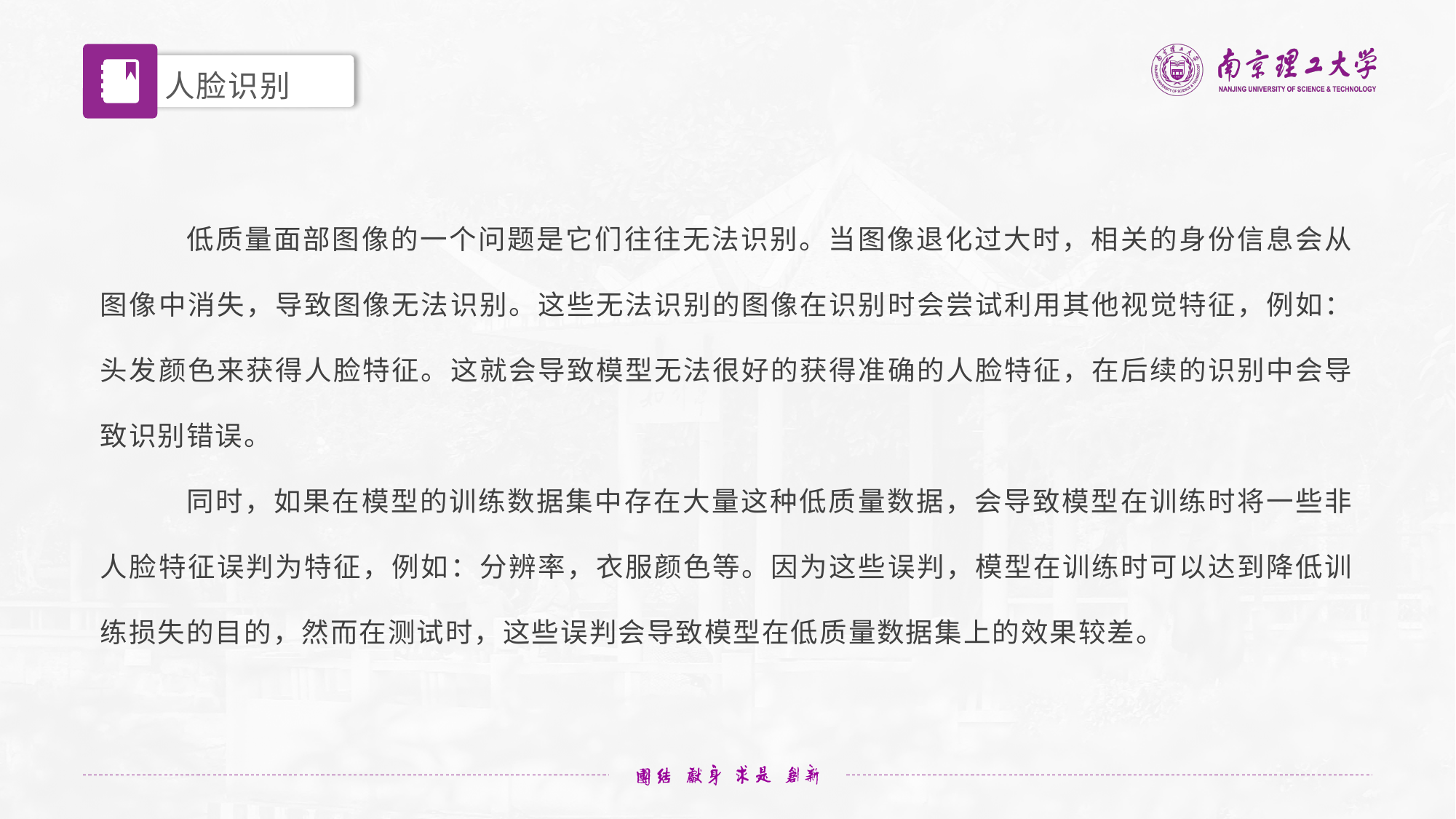

人脸识别
低质量面部图像的一个问题是它们往往无法识别。当图像退化过大时，相关的身份信息会从图像中消失，导致图像无法识别。这些无法识别的图像在识别时会尝试利用其他视觉特征，例如：头发颜色来获得人脸特征。这就会导致模型无法很好的获得准确的人脸特征，在后续的识别中会导致识别错误。
同时，如果在模型的训练数据集中存在大量这种低质量数据，会导致模型在训练时将一些非人脸特征误判为特征，例如：分辨率，衣服颜色等。因为这些误判，模型在训练时可以达到降低训练损失的目的，然而在测试时，这些误判会导致模型在低质量数据集上的效果较差。